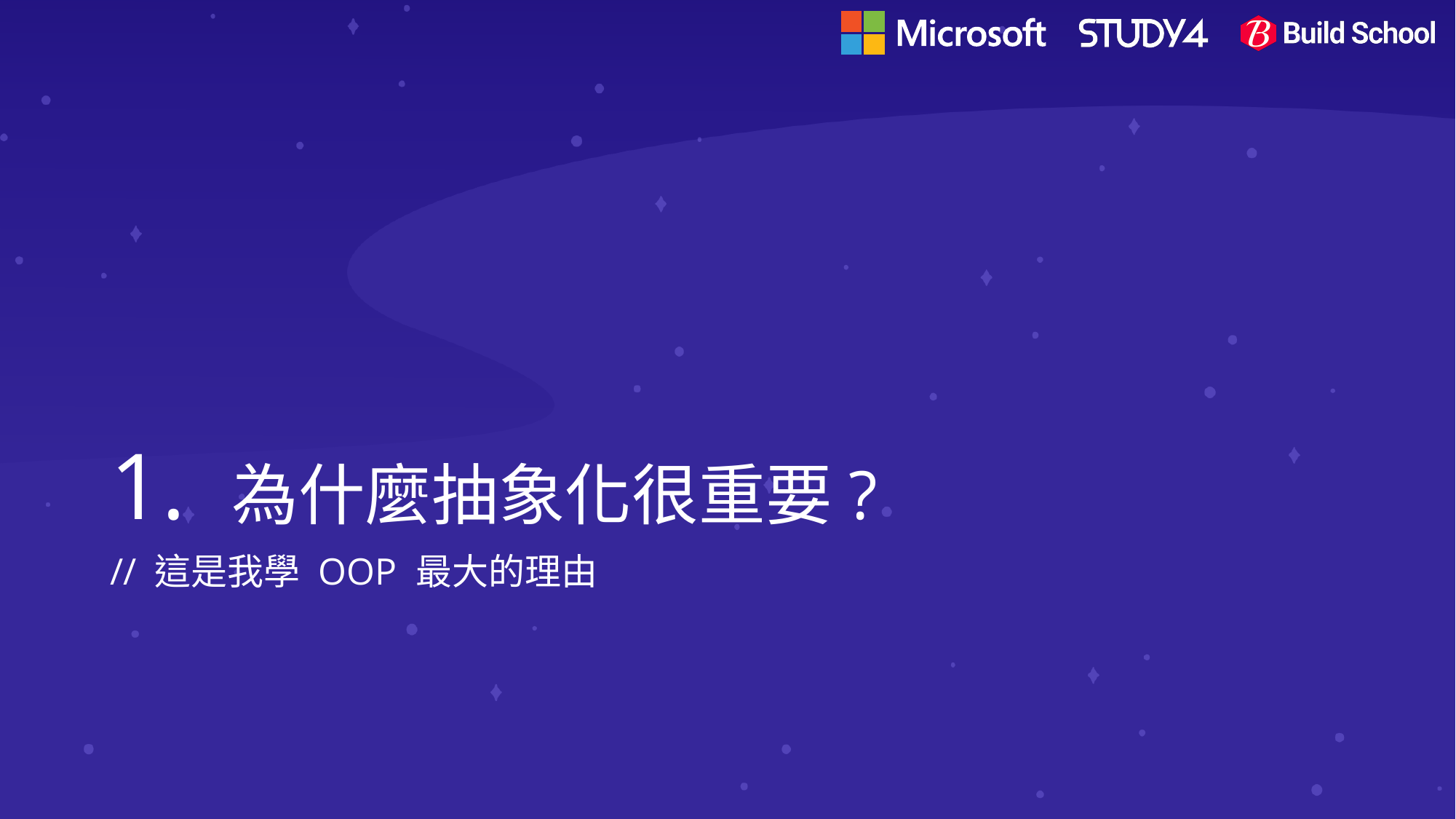

# 1. 為什麼抽象化很重要?
// 這是我學 OOP 最大的理由